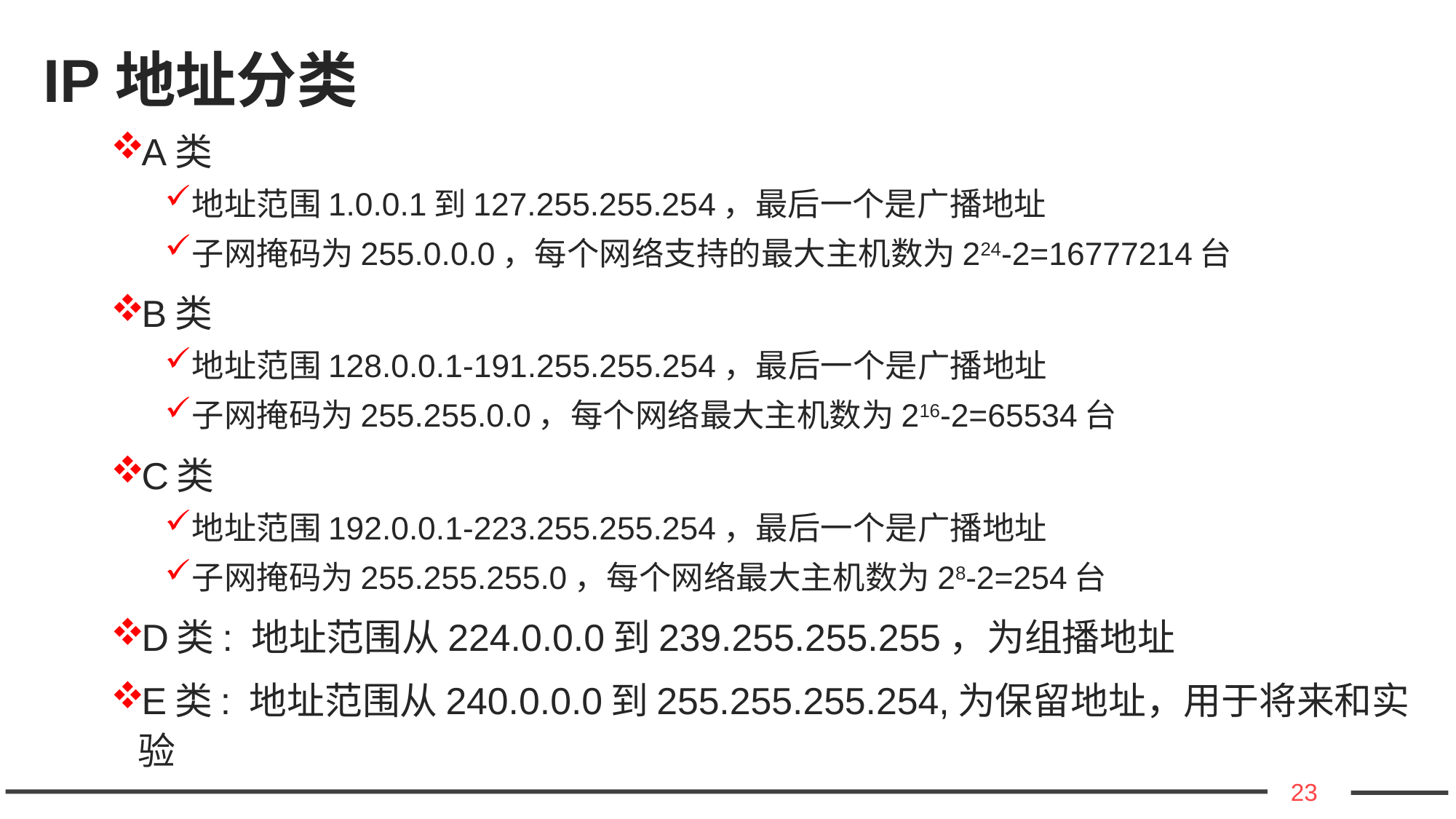

# IP地址分类
A类
地址范围1.0.0.1到127.255.255.254，最后一个是广播地址
子网掩码为255.0.0.0，每个网络支持的最大主机数为224-2=16777214台
B类
地址范围128.0.0.1-191.255.255.254，最后一个是广播地址
子网掩码为255.255.0.0，每个网络最大主机数为216-2=65534台
C类
地址范围192.0.0.1-223.255.255.254，最后一个是广播地址
子网掩码为255.255.255.0，每个网络最大主机数为28-2=254台
D类: 地址范围从224.0.0.0到239.255.255.255，为组播地址
E类: 地址范围从240.0.0.0到255.255.255.254,为保留地址，用于将来和实验